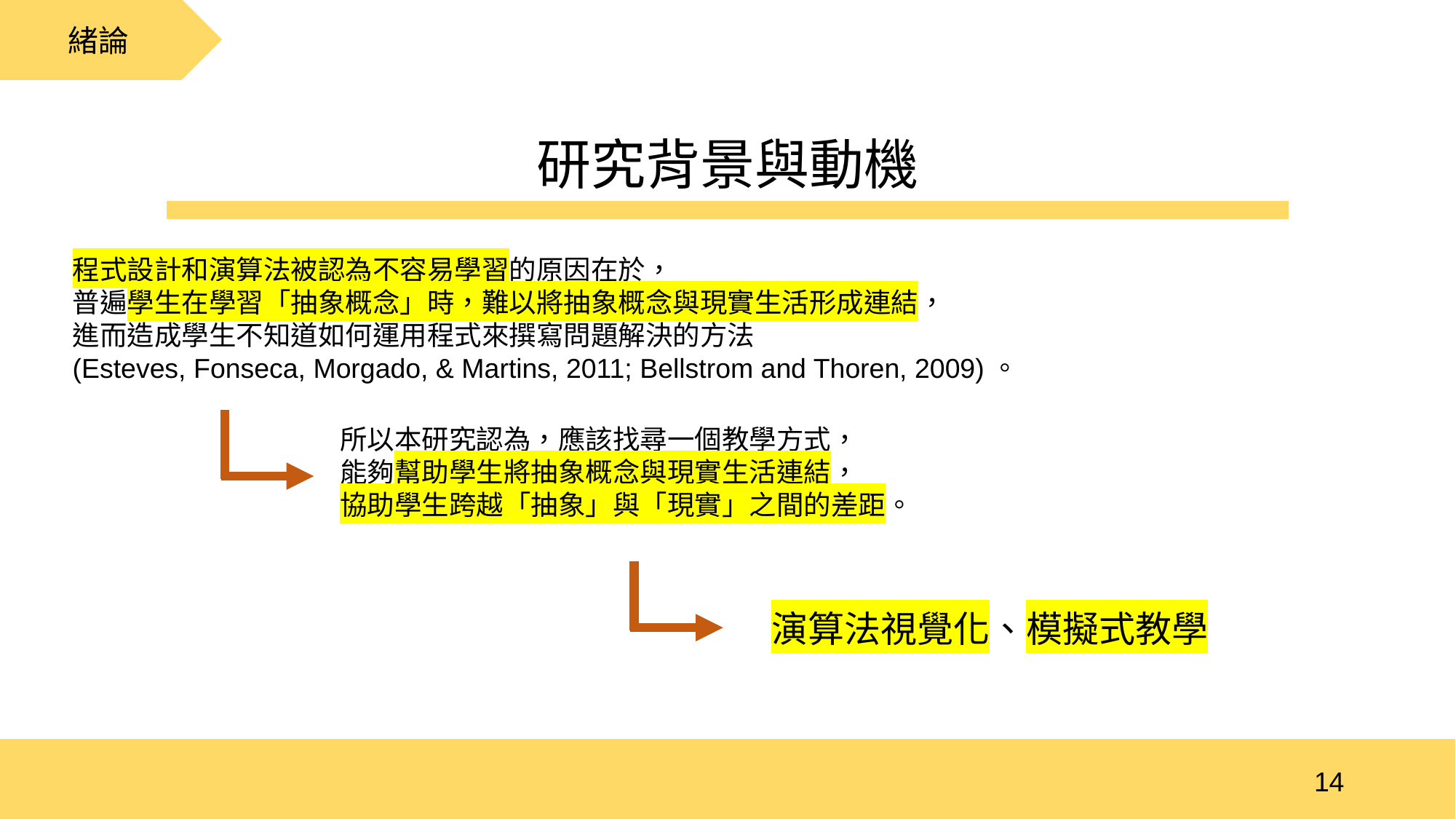

緒論
研究背景與動機

程式設計和演算法被認為不容易學習的原因在於，
普遍學生在學習「抽象概念」時，難以將抽象概念與現實生活形成連結，
進而造成學生不知道如何運用程式來撰寫問題解決的方法
(Esteves, Fonseca, Morgado, & Martins, 2011; Bellstrom and Thoren, 2009)。
所以本研究認為，應該找尋一個教學方式，
能夠幫助學生將抽象概念與現實生活連結，
協助學生跨越「抽象」與「現實」之間的差距。
演算法視覺化、模擬式教學

14